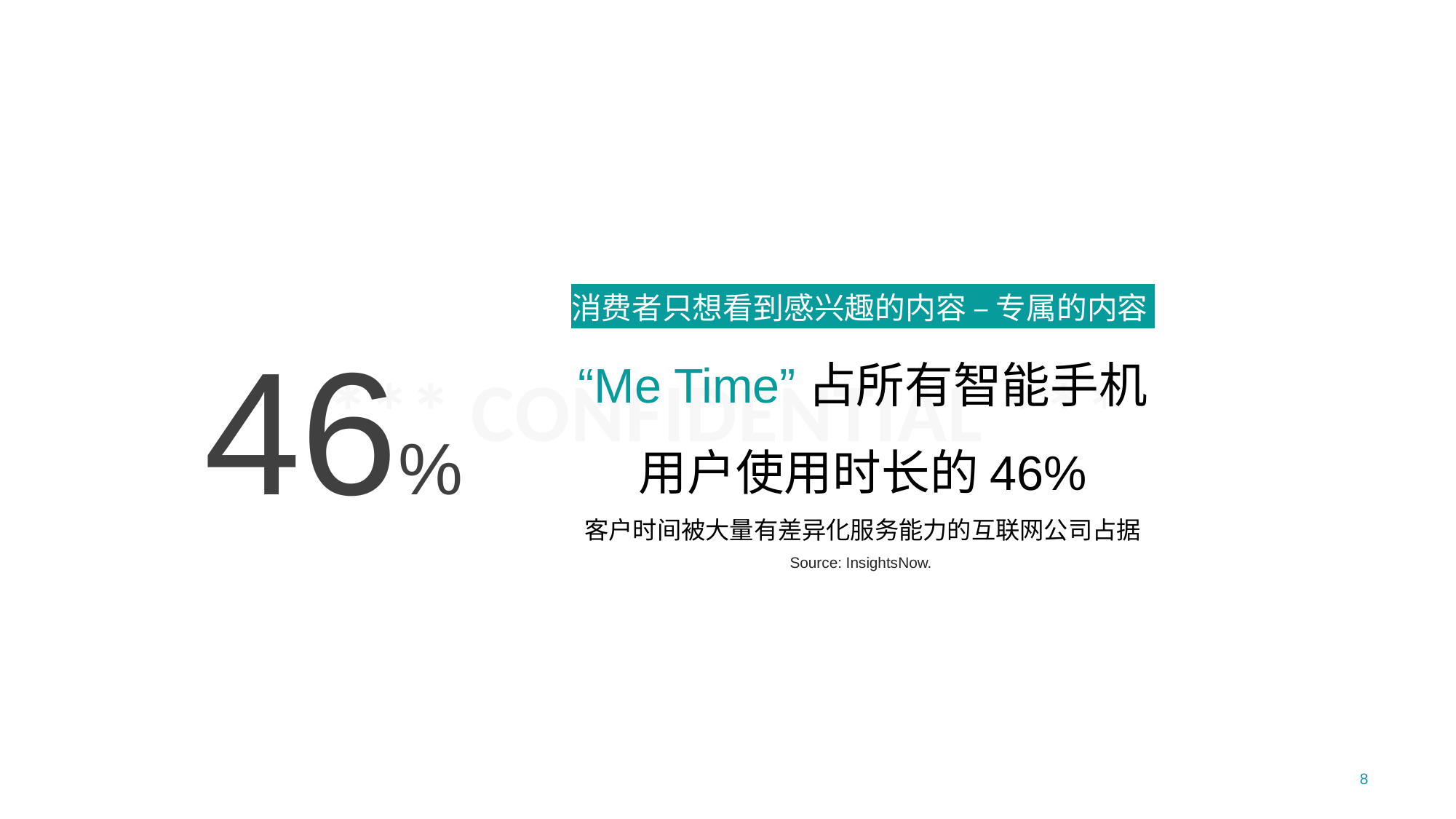

消费者只想看到感兴趣的内容 – 专属的内容
“Me Time”占所有智能手机
用户使用时长的46%
客户时间被大量有差异化服务能力的互联网公司占据
Source: InsightsNow.
46%
8